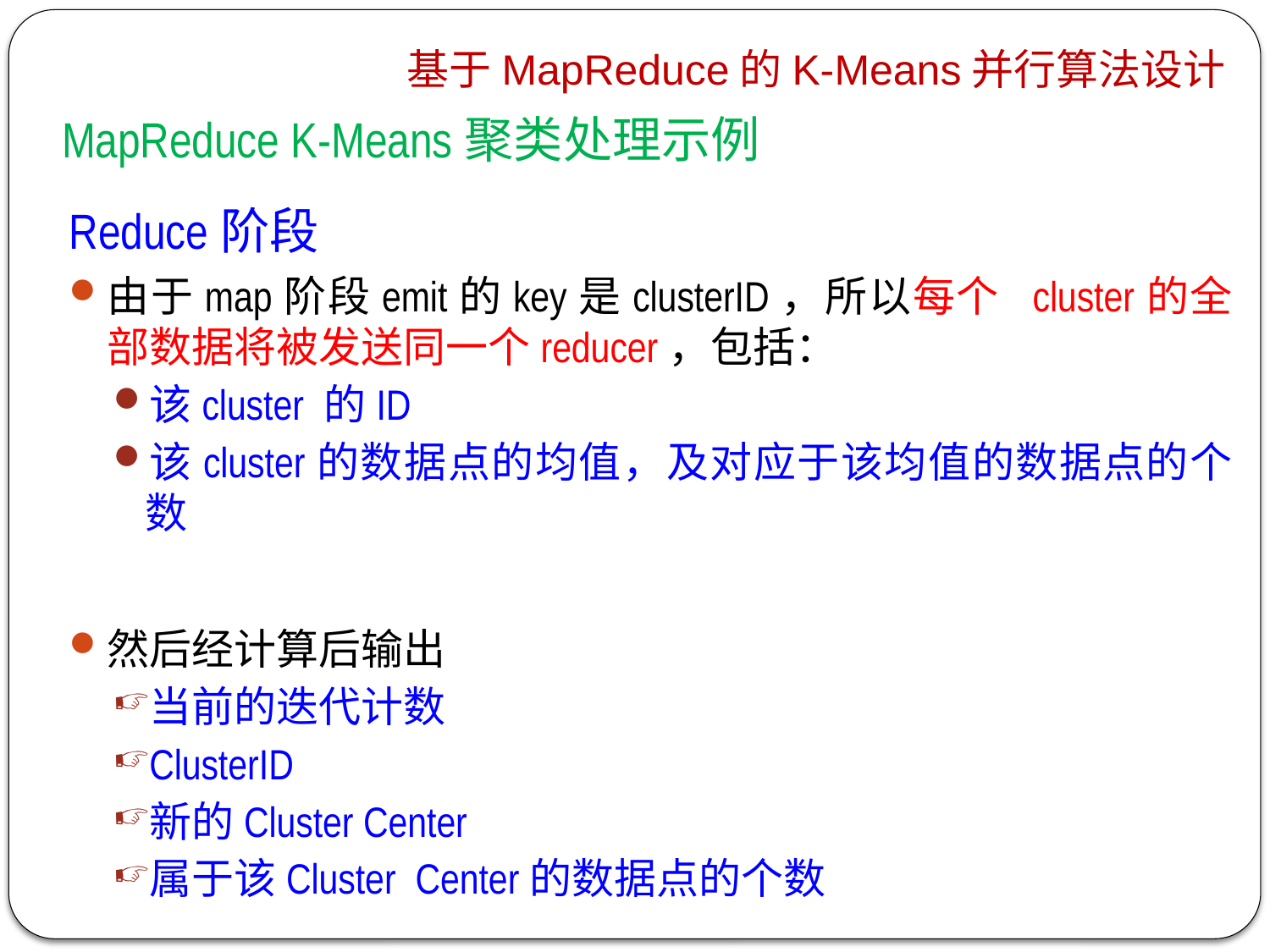

基于MapReduce的K-Means并行算法设计
MapReduce K-Means聚类处理示例
Reduce阶段
由于map阶段emit的key是clusterID，所以每个  cluster的全部数据将被发送同一个reducer，包括：
该cluster 的ID
该cluster的数据点的均值，及对应于该均值的数据点的个数

然后经计算后输出
当前的迭代计数
ClusterID
新的Cluster Center
属于该Cluster  Center的数据点的个数